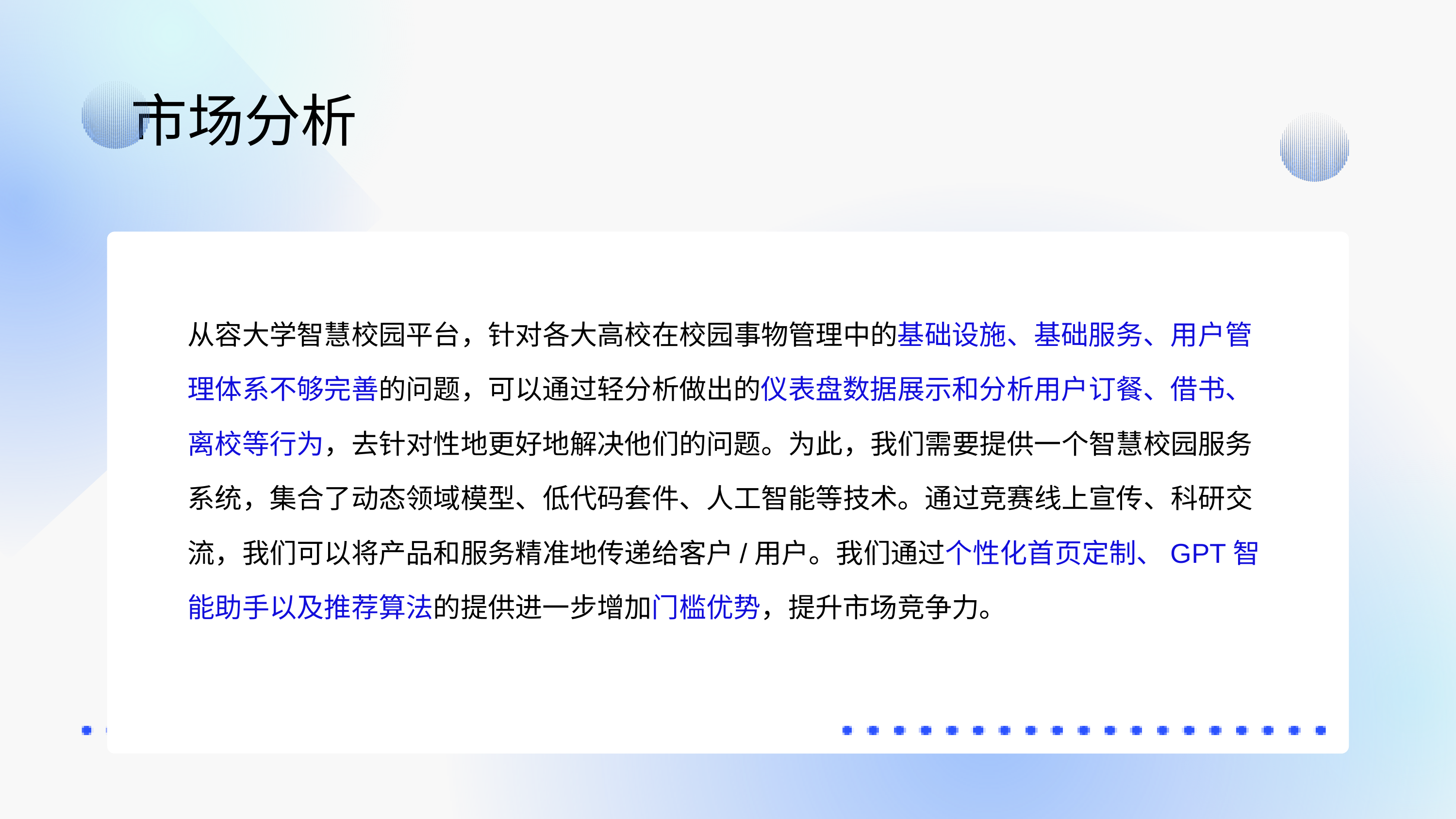

市场分析

从容大学智慧校园平台，针对各大高校在校园事物管理中的基础设施、基础服务、用户管理体系不够完善的问题，可以通过轻分析做出的仪表盘数据展示和分析用户订餐、借书、离校等行为，去针对性地更好地解决他们的问题。为此，我们需要提供一个智慧校园服务系统，集合了动态领域模型、低代码套件、人工智能等技术。通过竞赛线上宣传、科研交流，我们可以将产品和服务精准地传递给客户/用户。我们通过个性化首页定制、GPT智能助手以及推荐算法的提供进一步增加门槛优势，提升市场竞争力。